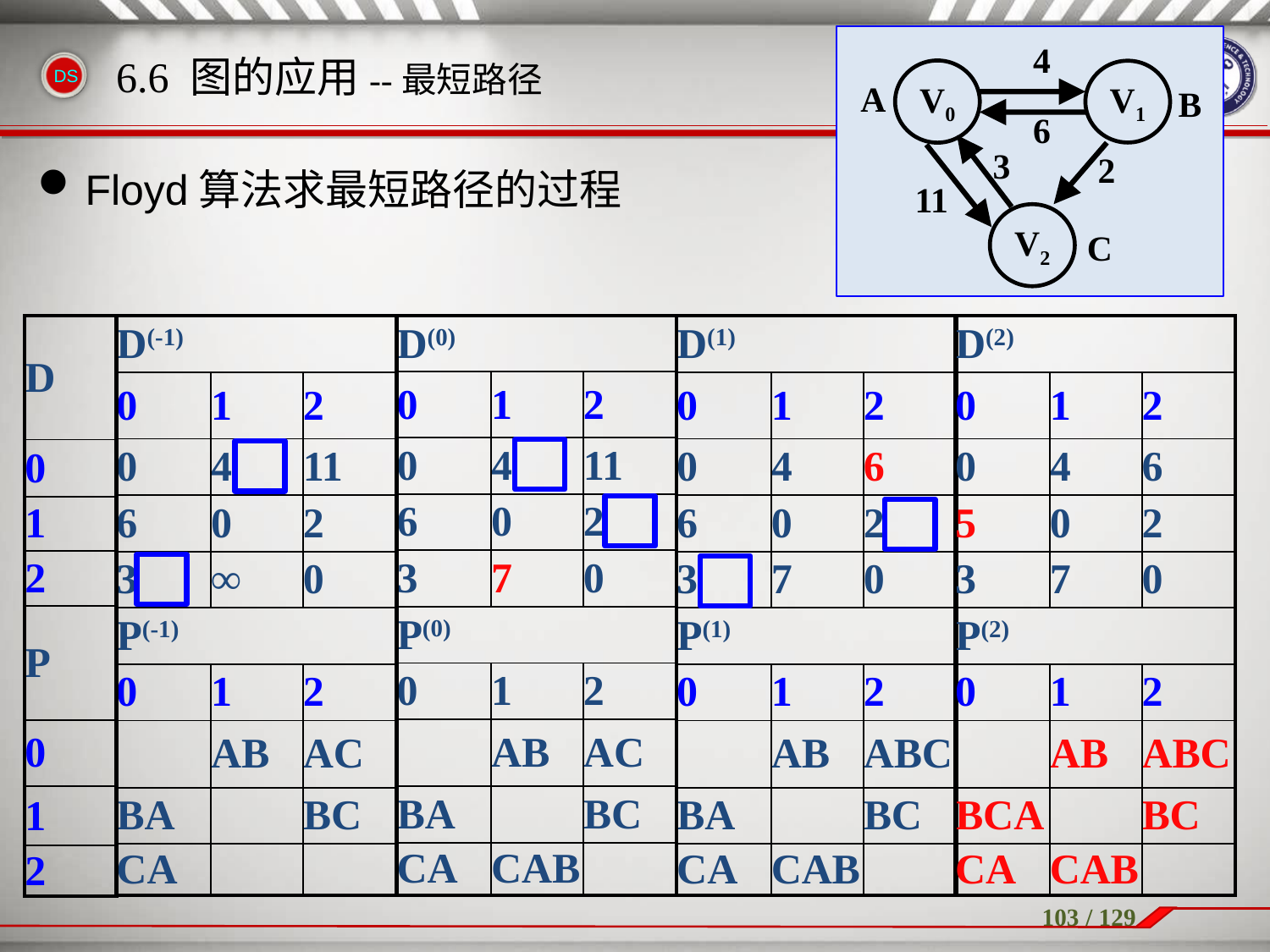

Floyd算法求最短路径的过程

6.6 图的应用--最短路径
4
V0
V1

6

3

2
11
V2
A
B
C
| D |
| --- |
| 0 |
| 1 |
| 2 |
| P |
| 0 |
| 1 |
| 2 |
| D(-1) |  |  |
| --- | --- | --- |
| 0 | 1 | 2 |
| 0 | 4 | 11 |
| 6 | 0 | 2 |
| 3 | ∞ | 0 |
| P(-1) |  |  |
| 0 | 1 | 2 |
|  | AB | AC |
| BA |  | BC |
| CA |  |  |
| D(0) |  |  |
| --- | --- | --- |
| 0 | 1 | 2 |
| 0 | 4 | 11 |
| 6 | 0 | 2 |
| 3 | 7 | 0 |
| P(0) |  |  |
| 0 | 1 | 2 |
|  | AB | AC |
| BA |  | BC |
| CA | CAB |  |
| D(1) |  |  |
| --- | --- | --- |
| 0 | 1 | 2 |
| 0 | 4 | 6 |
| 6 | 0 | 2 |
| 3 | 7 | 0 |
| P(1) |  |  |
| 0 | 1 | 2 |
|  | AB | ABC |
| BA |  | BC |
| CA | CAB |  |
| D(2) |  |  |
| --- | --- | --- |
| 0 | 1 | 2 |
| 0 | 4 | 6 |
| 5 | 0 | 2 |
| 3 | 7 | 0 |
| P(2) |  |  |
| 0 | 1 | 2 |
|  | AB | ABC |
| BCA |  | BC |
| CA | CAB |  |